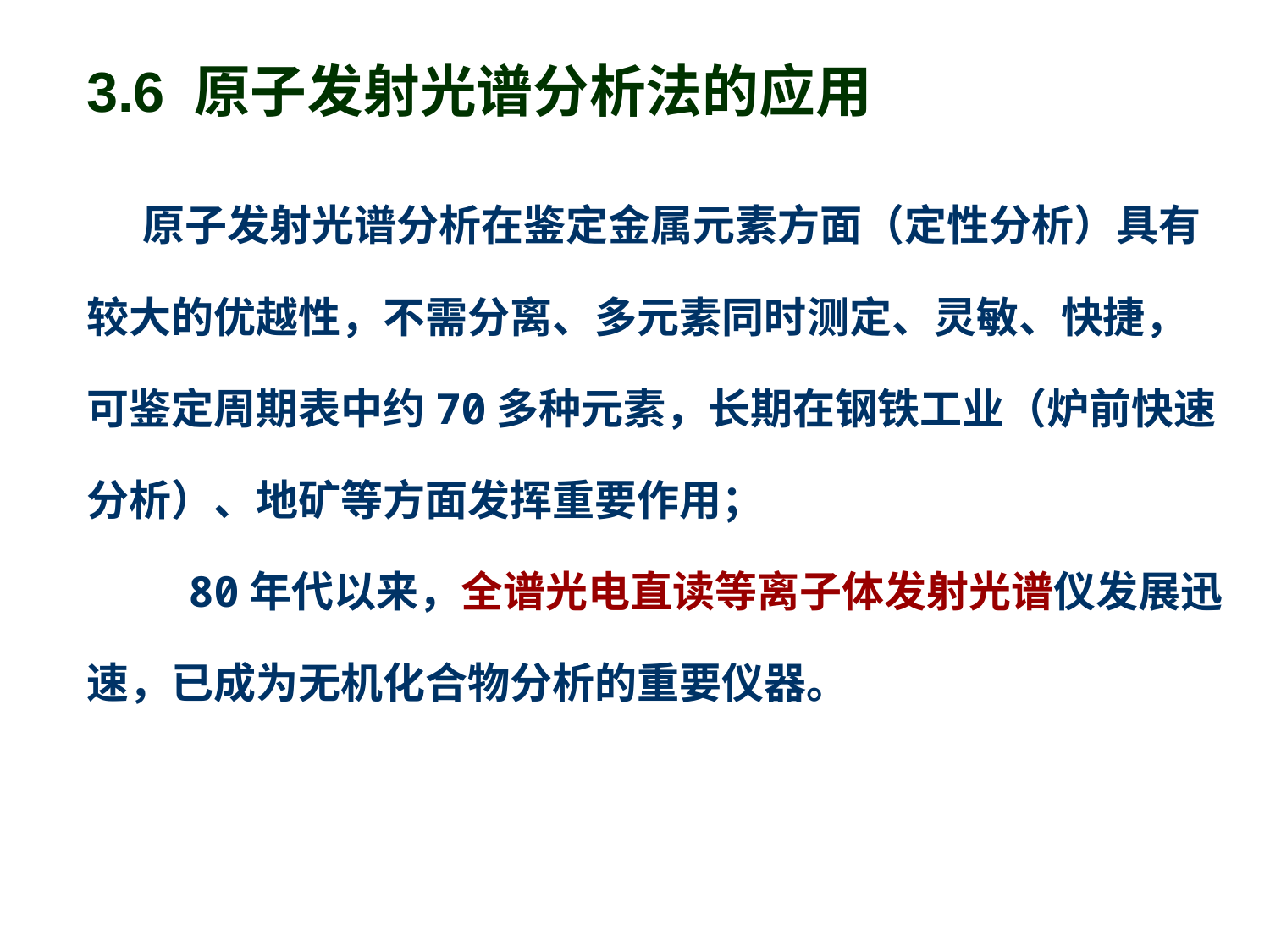

3.6 原子发射光谱分析法的应用
    原子发射光谱分析在鉴定金属元素方面（定性分析）具有较大的优越性，不需分离、多元素同时测定、灵敏、快捷，可鉴定周期表中约70多种元素，长期在钢铁工业（炉前快速分析）、地矿等方面发挥重要作用；
    80年代以来，全谱光电直读等离子体发射光谱仪发展迅速，已成为无机化合物分析的重要仪器。